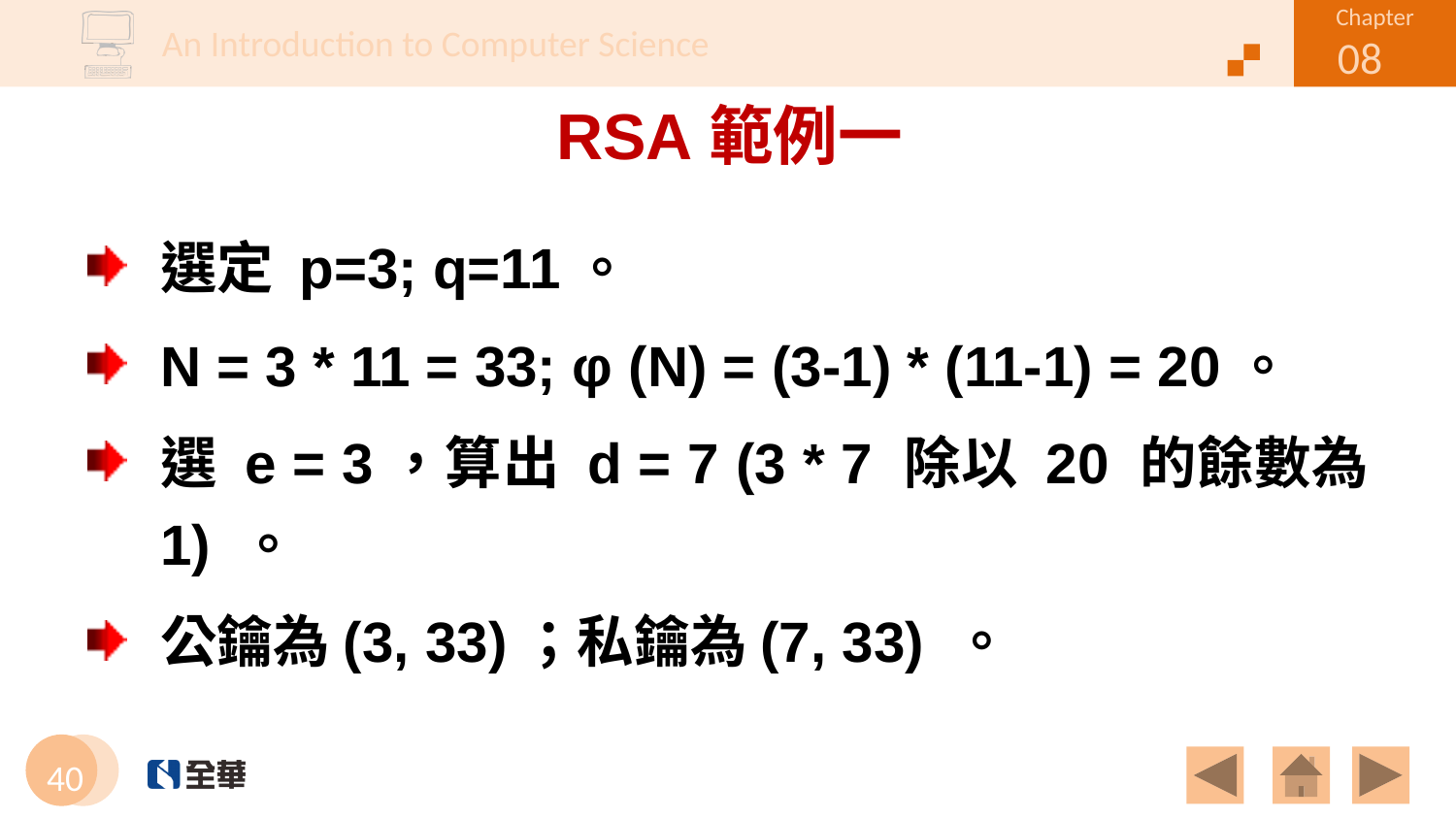

# RSA範例一
選定 p=3; q=11。
N = 3 * 11 = 33; φ (N) = (3-1) * (11-1) = 20。
選 e = 3，算出 d = 7 (3 * 7 除以 20 的餘數為 1) 。
公鑰為(3, 33)；私鑰為(7, 33) 。